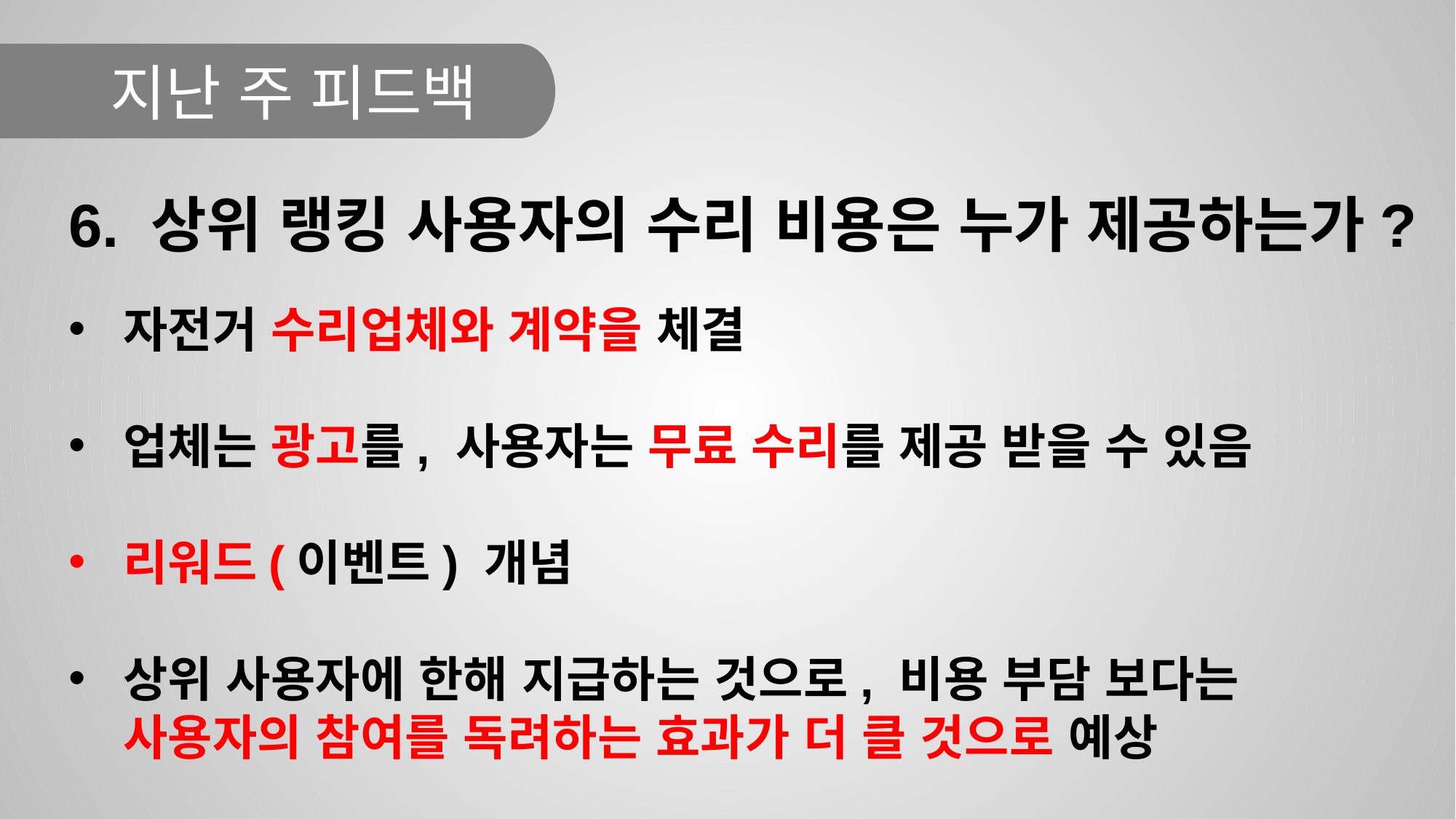

지난 주 피드백
6. 상위 랭킹 사용자의 수리 비용은 누가 제공하는가?
자전거 수리업체와 계약을 체결

업체는 광고를, 사용자는 무료 수리를 제공 받을 수 있음

리워드(이벤트) 개념

상위 사용자에 한해 지급하는 것으로, 비용 부담 보다는 사용자의 참여를 독려하는 효과가 더 클 것으로 예상